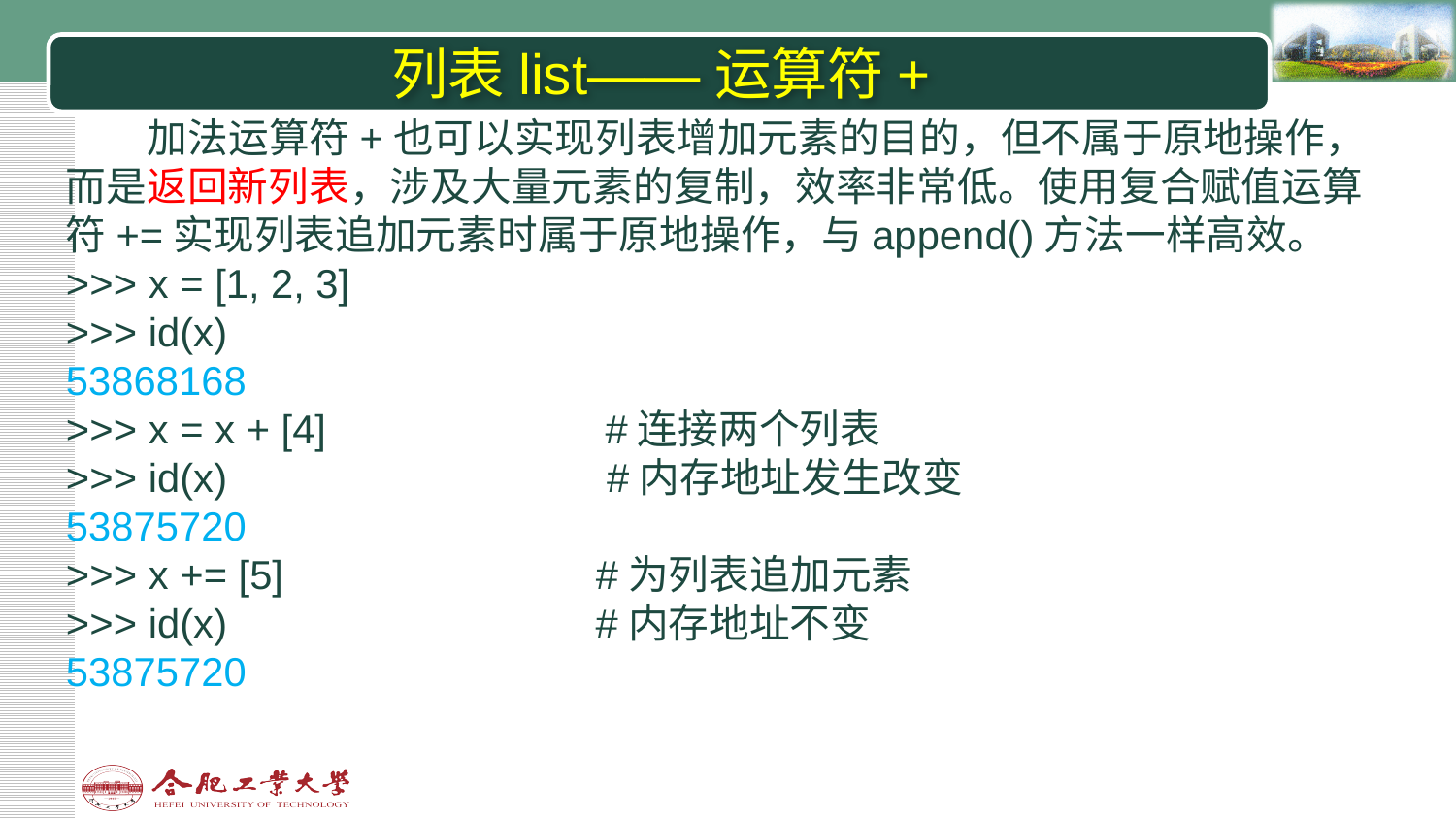

# 列表list——运算符+
        加法运算符+也可以实现列表增加元素的目的，但不属于原地操作，而是返回新列表，涉及大量元素的复制，效率非常低。使用复合赋值运算符+=实现列表追加元素时属于原地操作，与append()方法一样高效。
>>> x = [1, 2, 3]
>>> id(x)
53868168
>>> x = x + [4]                         #连接两个列表
>>> id(x)                                  #内存地址发生改变
53875720
>>> x += [5]                            #为列表追加元素
>>> id(x)                                 #内存地址不变
53875720